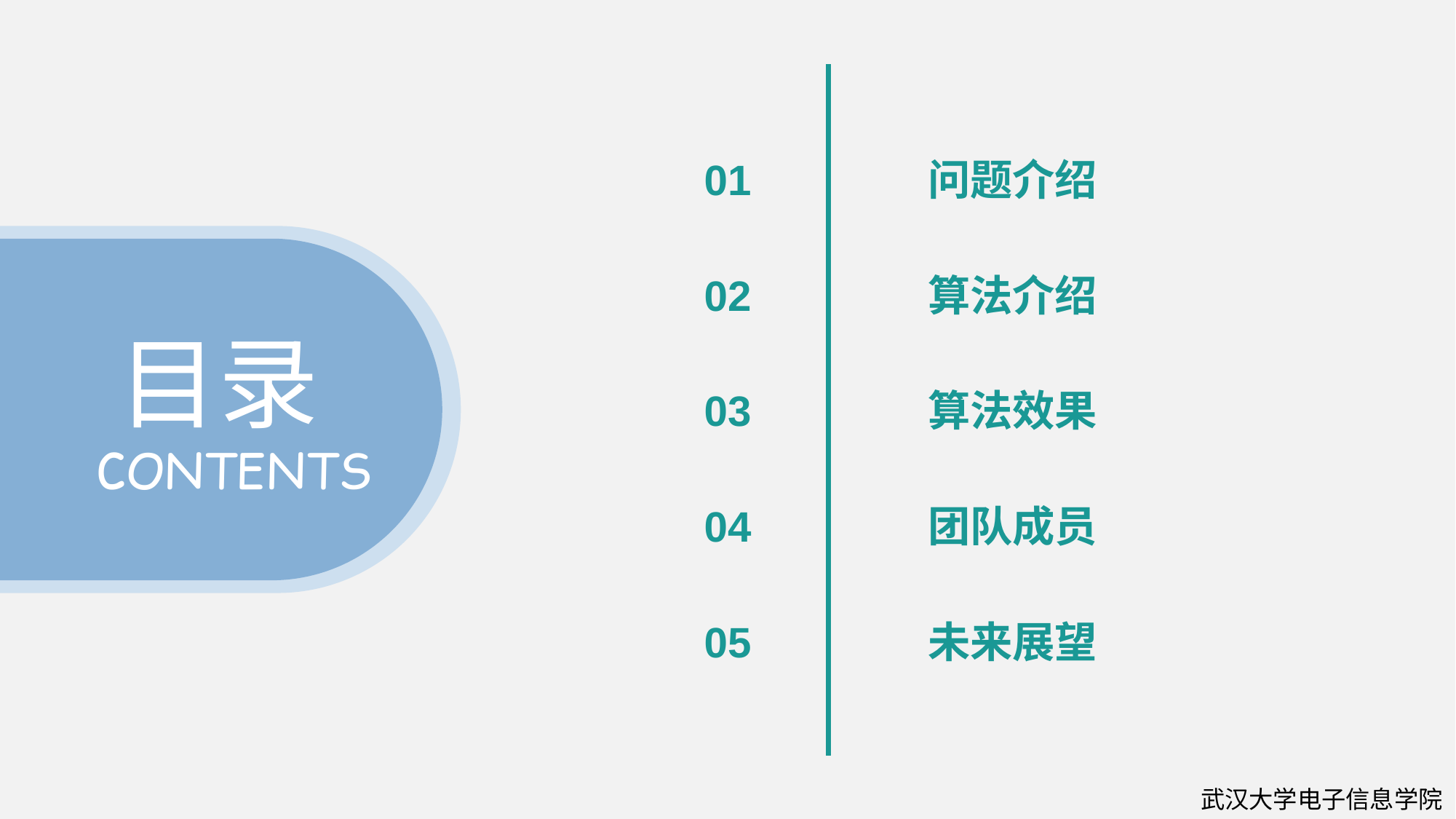

01
问题介绍

       目录
                  CONTENTS
02
算法介绍
03
算法效果
04
团队成员
05
未来展望